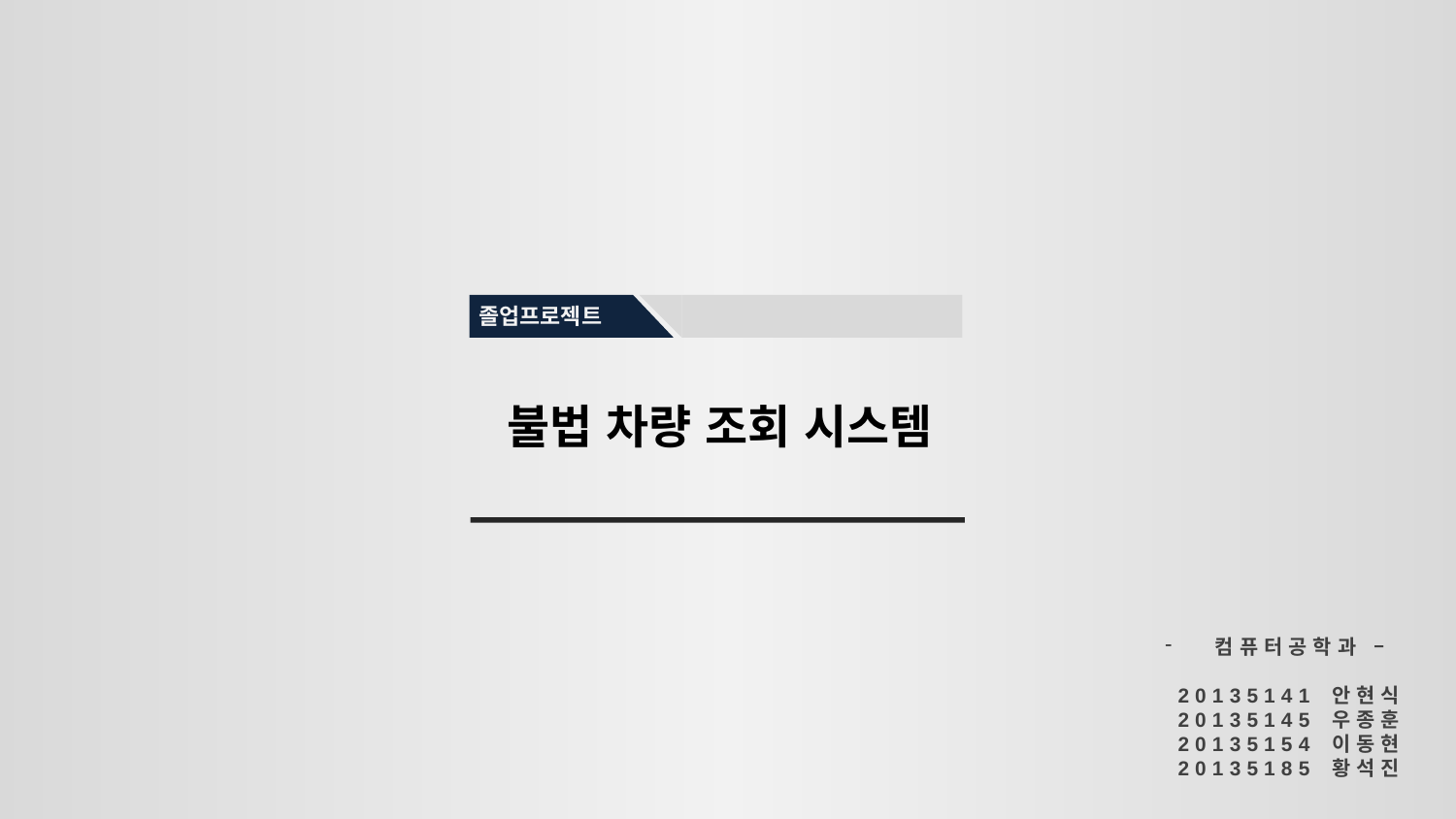

졸업프로젝트

불법 차량 조회 시스템

 컴퓨터공학과 –

20135141 안현식
20135145 우종훈
20135154 이동현
20135185 황석진